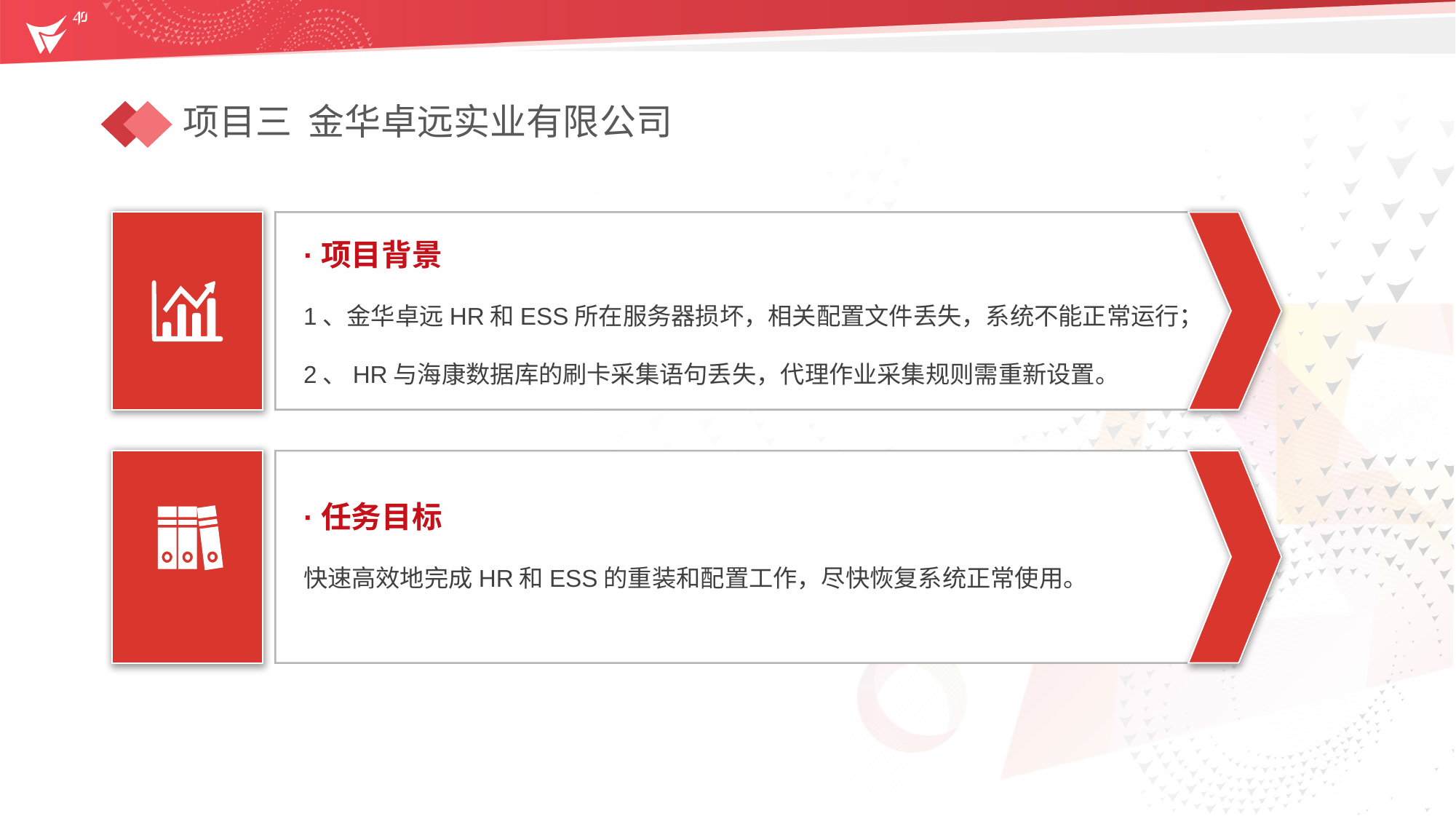

项目三  金华卓远实业有限公司

·项目背景
1、金华卓远HR和ESS所在服务器损坏，相关配置文件丢失，系统不能正常运行；
2、HR与海康数据库的刷卡采集语句丢失，代理作业采集规则需重新设置。

·任务目标
快速高效地完成HR和ESS的重装和配置工作，尽快恢复系统正常使用。